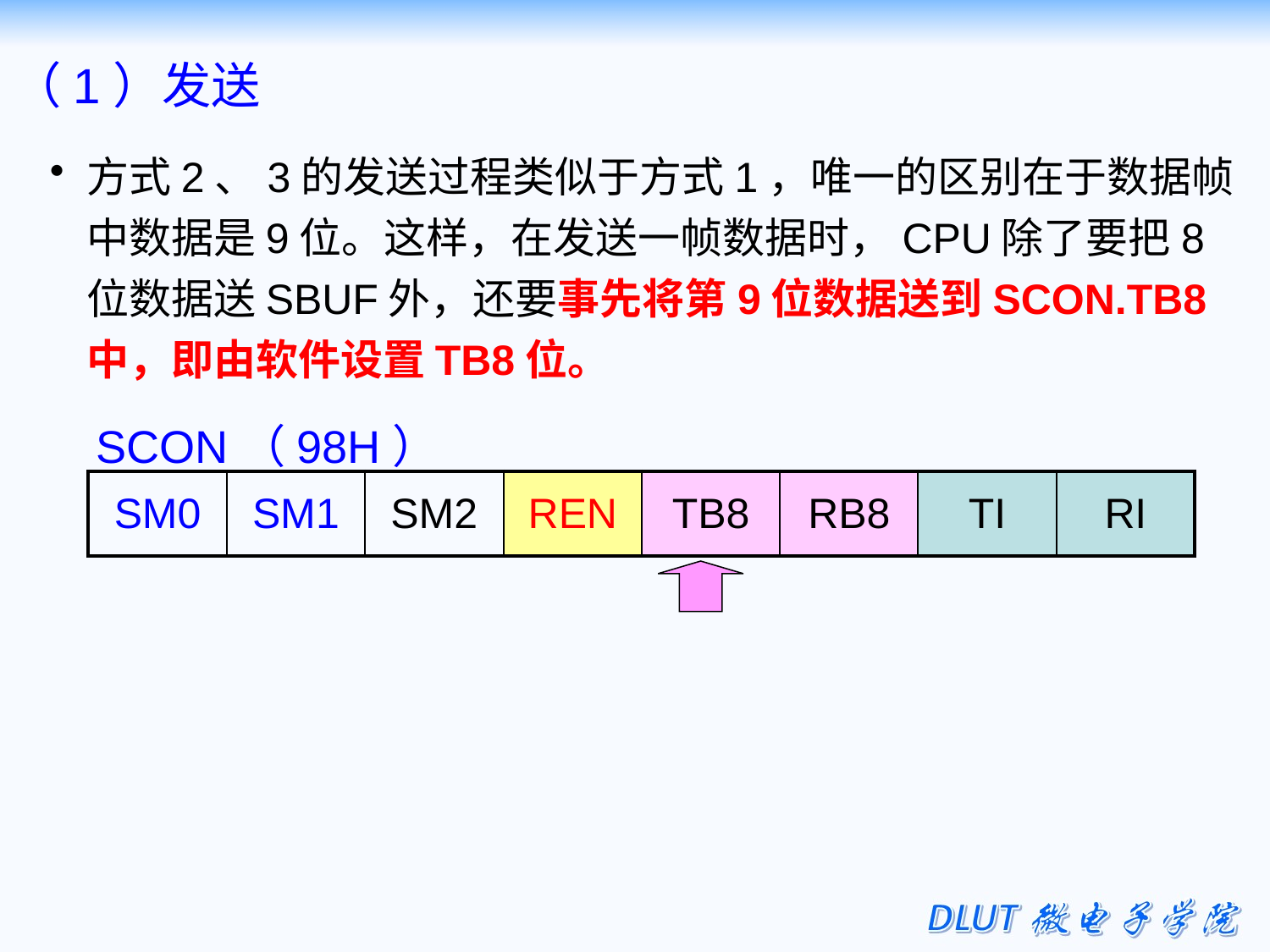

（1）发送
方式2、3的发送过程类似于方式1，唯一的区别在于数据帧中数据是9位。这样，在发送一帧数据时，CPU除了要把8位数据送SBUF外，还要事先将第9位数据送到SCON.TB8中，即由软件设置TB8位。
SCON（98H）
| SM0 | SM1 | SM2 | REN | TB8 | RB8 | TI | RI |
| --- | --- | --- | --- | --- | --- | --- | --- |